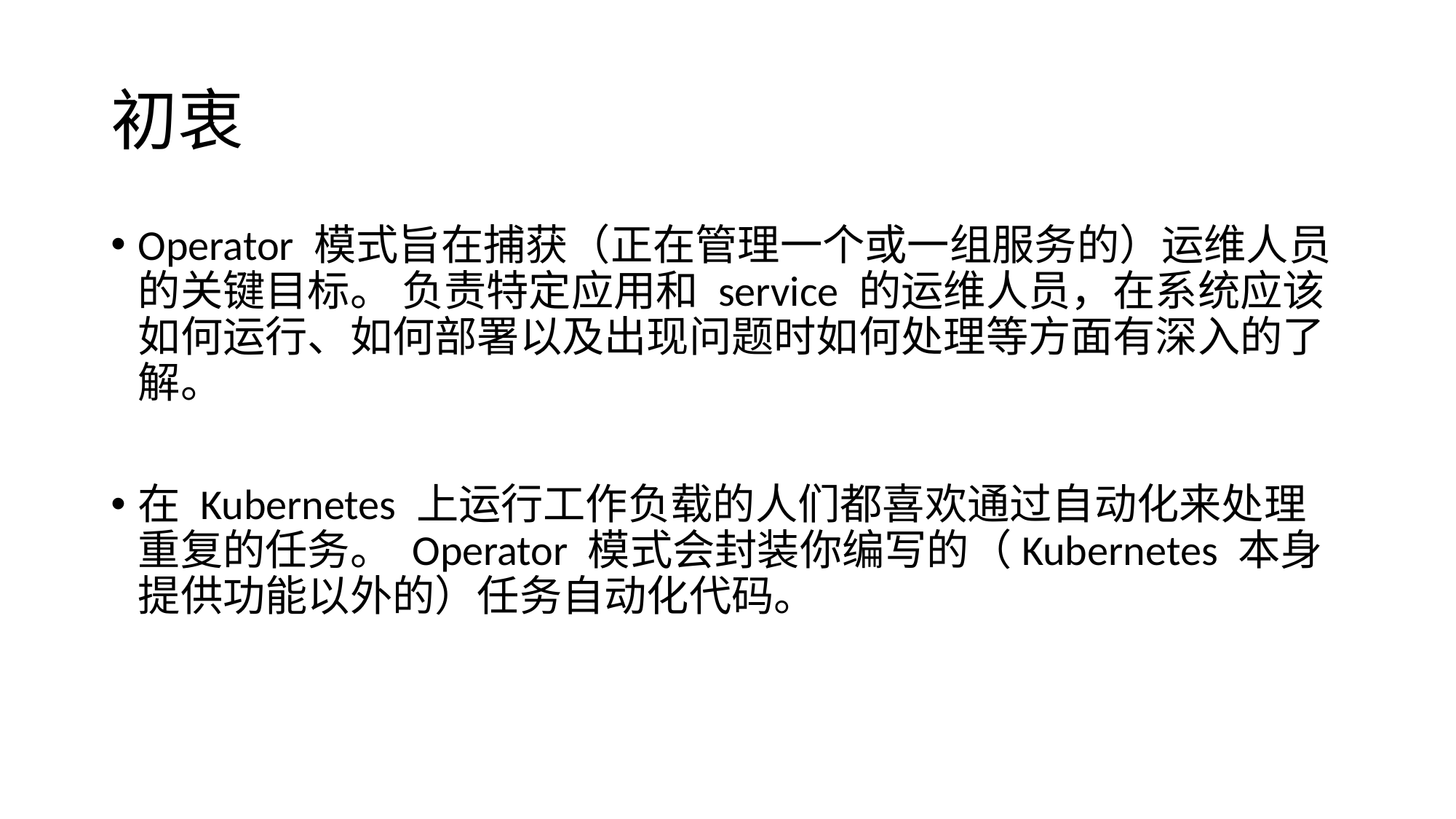

# 初衷
Operator 模式旨在捕获（正在管理一个或一组服务的）运维人员的关键目标。 负责特定应用和 service 的运维人员，在系统应该如何运行、如何部署以及出现问题时如何处理等方面有深入的了解。

在 Kubernetes 上运行工作负载的人们都喜欢通过自动化来处理重复的任务。 Operator 模式会封装你编写的（Kubernetes 本身提供功能以外的）任务自动化代码。